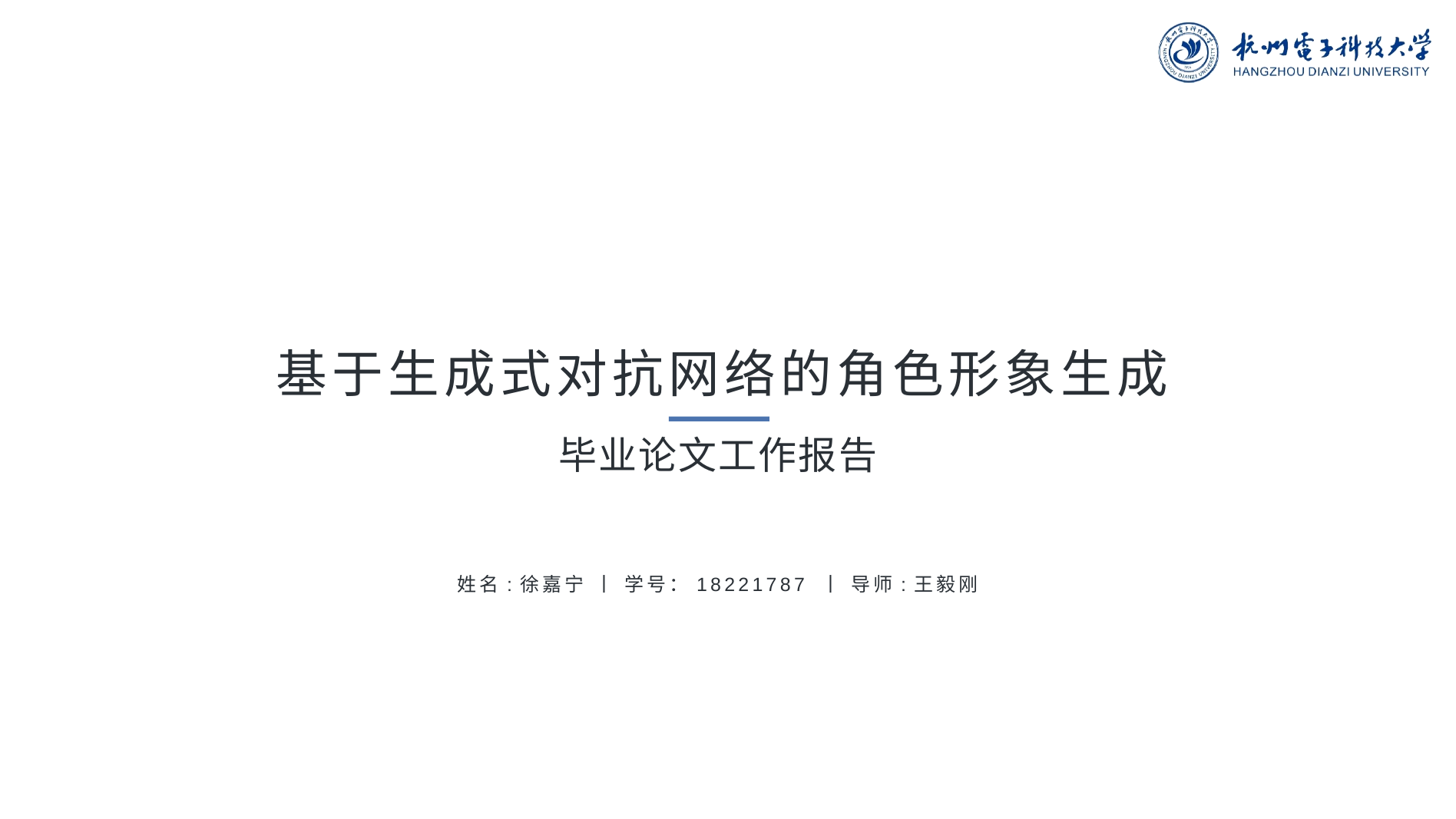

基于生成式对抗网络的角色形象生成

毕业论文工作报告
姓名:徐嘉宁 丨 学号：18221787 丨 导师:王毅刚